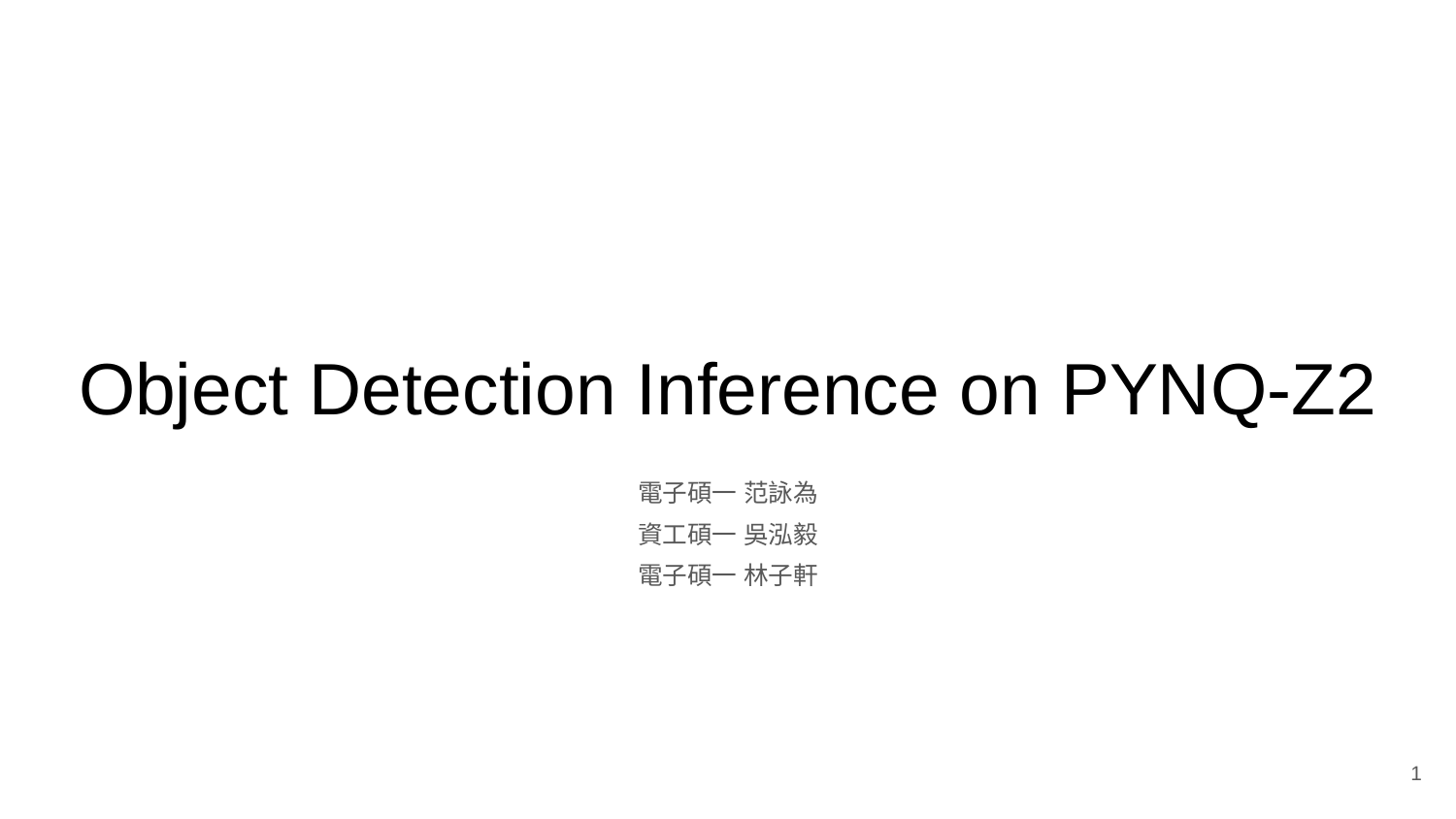

# Object Detection Inference on PYNQ-Z2
電子碩一 范詠為
資工碩一 吳泓毅
電子碩一 林子軒
1